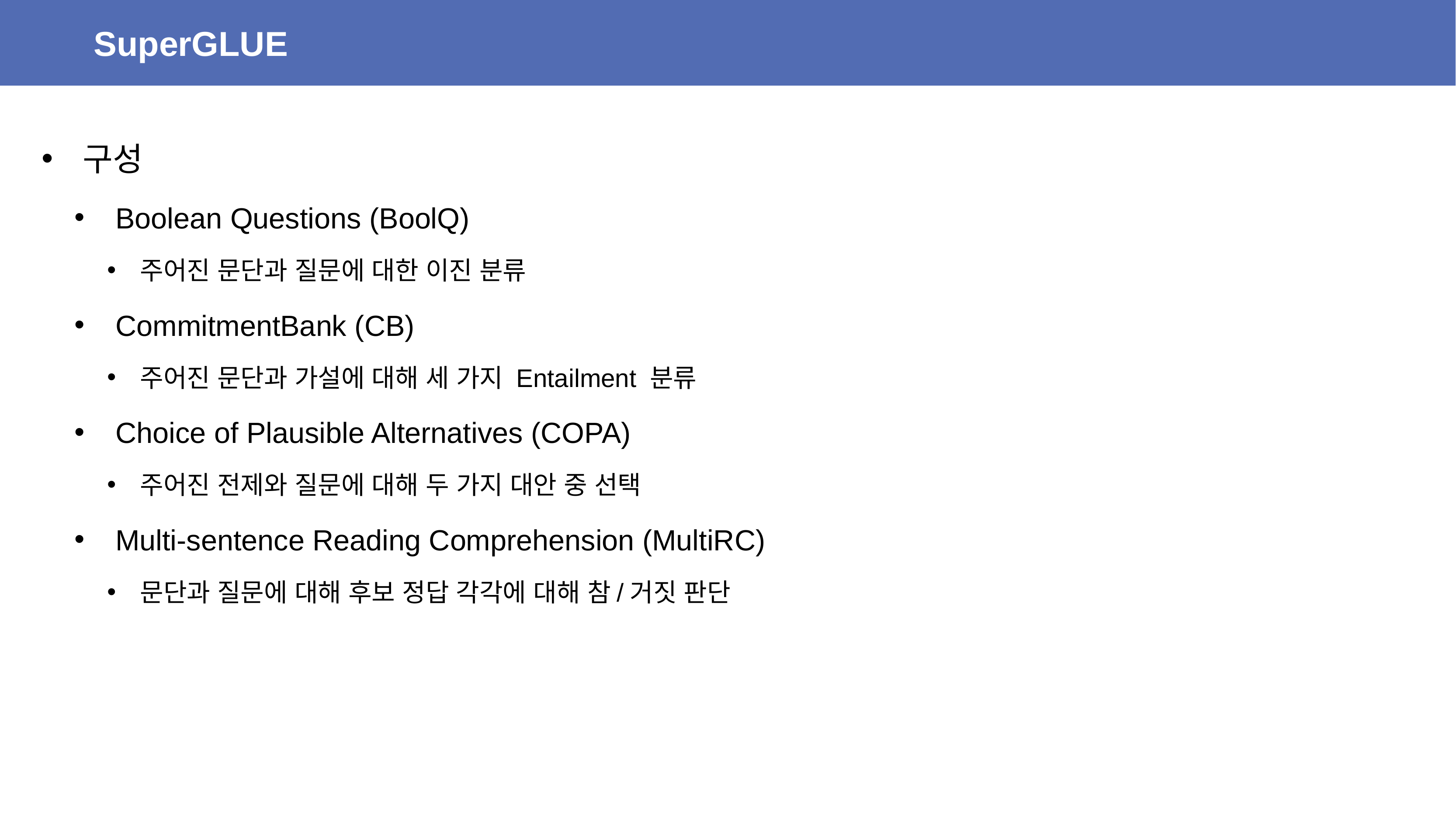

SuperGLUE
구성
Boolean Questions (BoolQ)
주어진 문단과 질문에 대한 이진 분류
CommitmentBank (CB)
주어진 문단과 가설에 대해 세 가지 Entailment 분류
Choice of Plausible Alternatives (COPA)
주어진 전제와 질문에 대해 두 가지 대안 중 선택
Multi-sentence Reading Comprehension (MultiRC)
문단과 질문에 대해 후보 정답 각각에 대해 참/거짓 판단